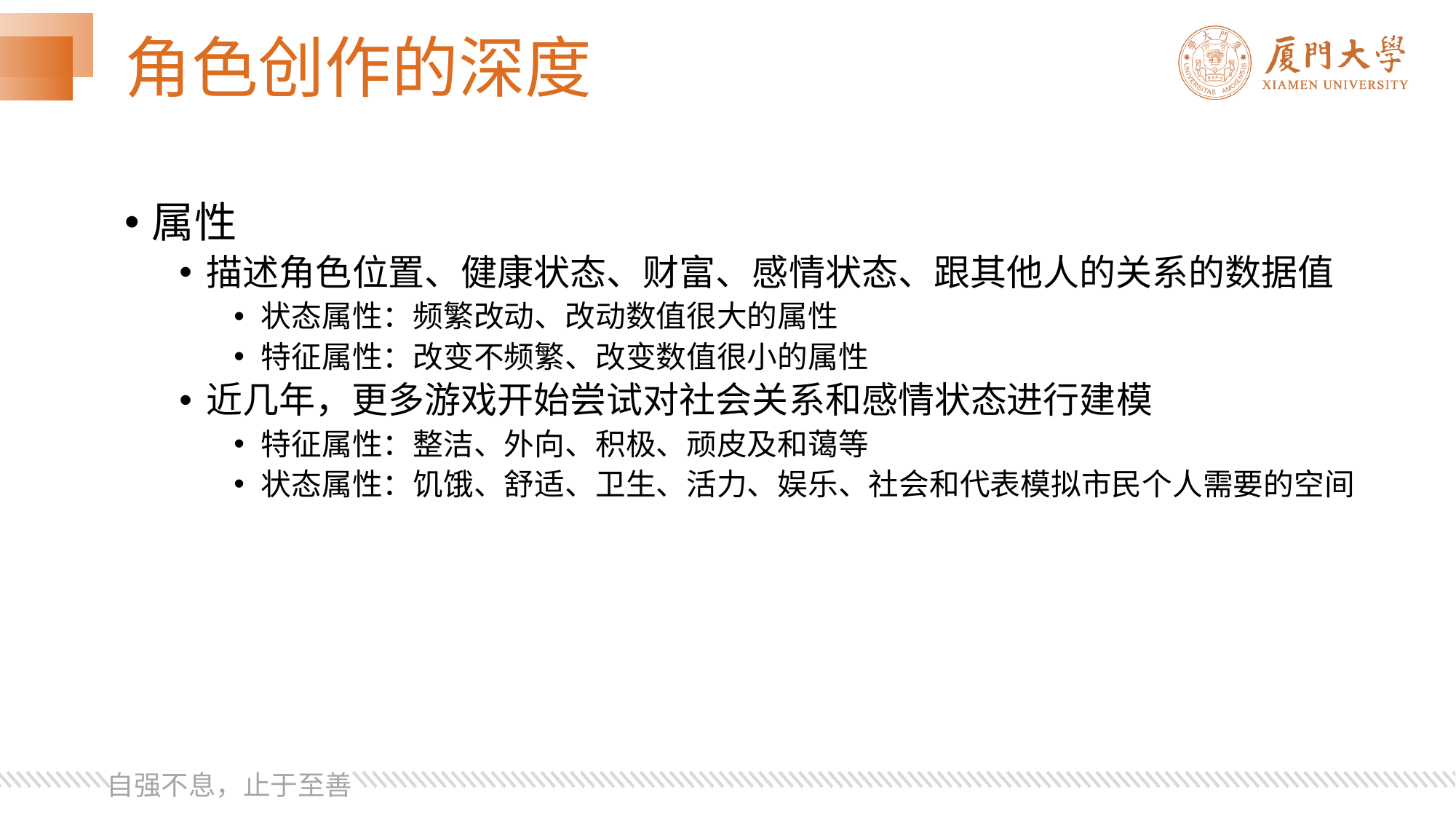

# 角色创作的深度
属性
描述角色位置、健康状态、财富、感情状态、跟其他人的关系的数据值
状态属性：频繁改动、改动数值很大的属性
特征属性：改变不频繁、改变数值很小的属性
近几年，更多游戏开始尝试对社会关系和感情状态进行建模
特征属性：整洁、外向、积极、顽皮及和蔼等
状态属性：饥饿、舒适、卫生、活力、娱乐、社会和代表模拟市民个人需要的空间